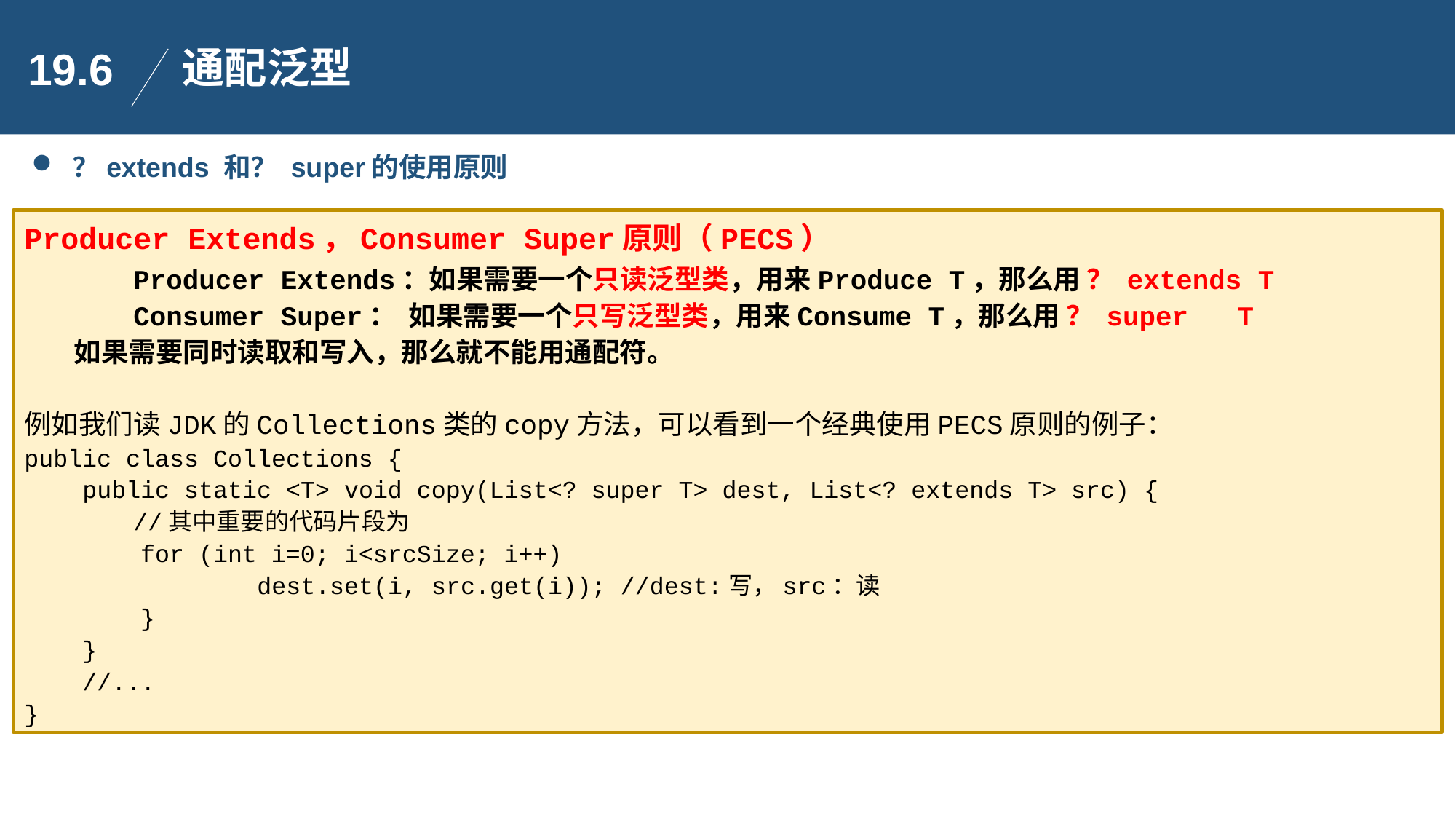

通配泛型
19.6
？extends 和？ super的使用原则
Producer Extends，Consumer Super原则（PECS）
	Producer Extends：如果需要一个只读泛型类，用来Produce T，那么用 ？ extends T
    	Consumer Super：  如果需要一个只写泛型类，用来Consume T，那么用 ？ super   T
       如果需要同时读取和写入，那么就不能用通配符。

例如我们读JDK的Collections类的copy方法，可以看到一个经典使用PECS原则的例子：
public class Collections {
    public static <T> void copy(List<? super T> dest, List<? extends T> src) {
	//其中重要的代码片段为
        for (int i=0; i<srcSize; i++)
                dest.set(i, src.get(i)); //dest:写，src：读
        }
    }
    //...
}